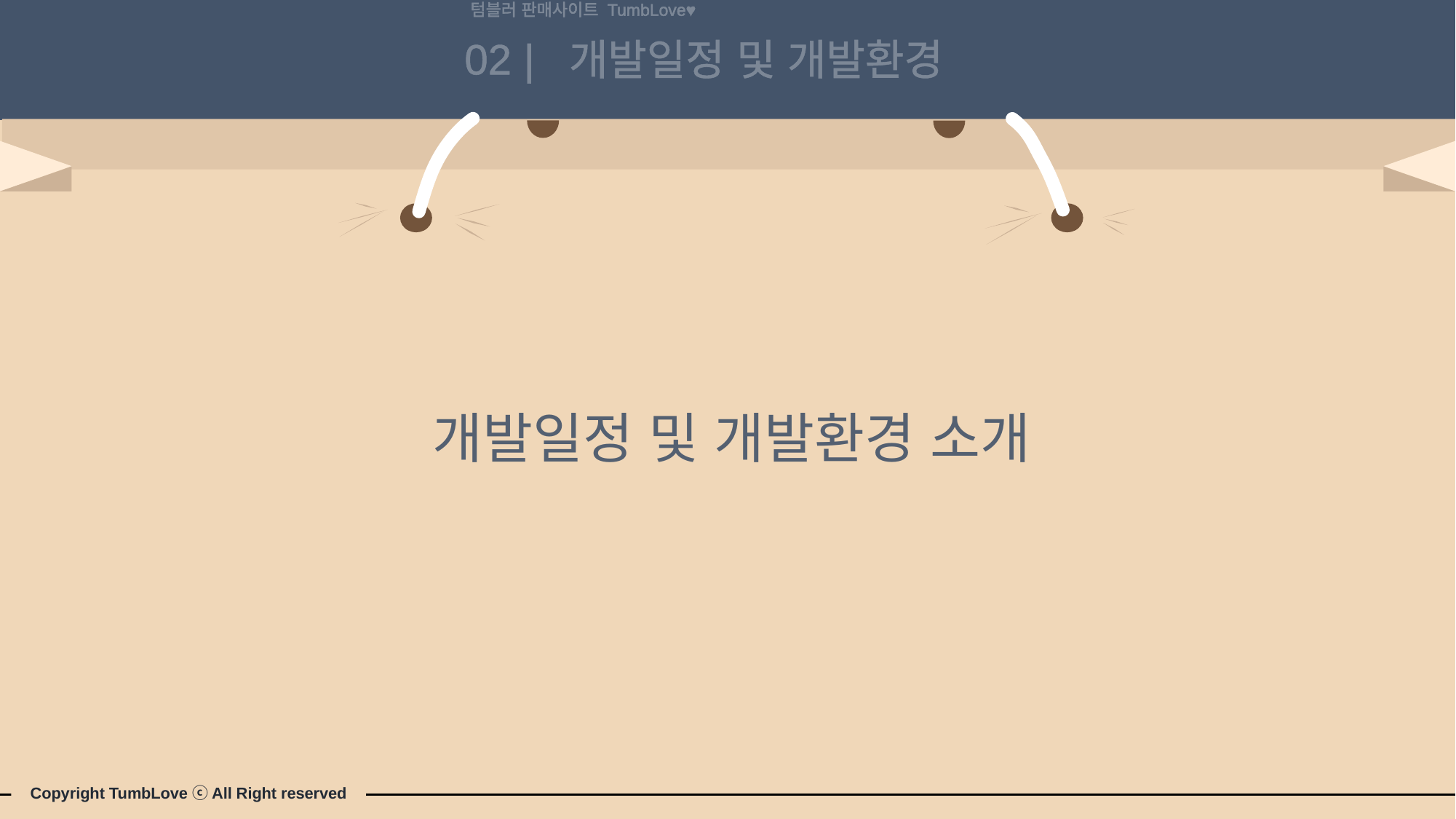

텀블러 판매사이트 TumbLove♥
02 |
개발일정 및 개발환경

개발일정 및 개발환경 소개
Copyright TumbLove ⓒ All Right reserved